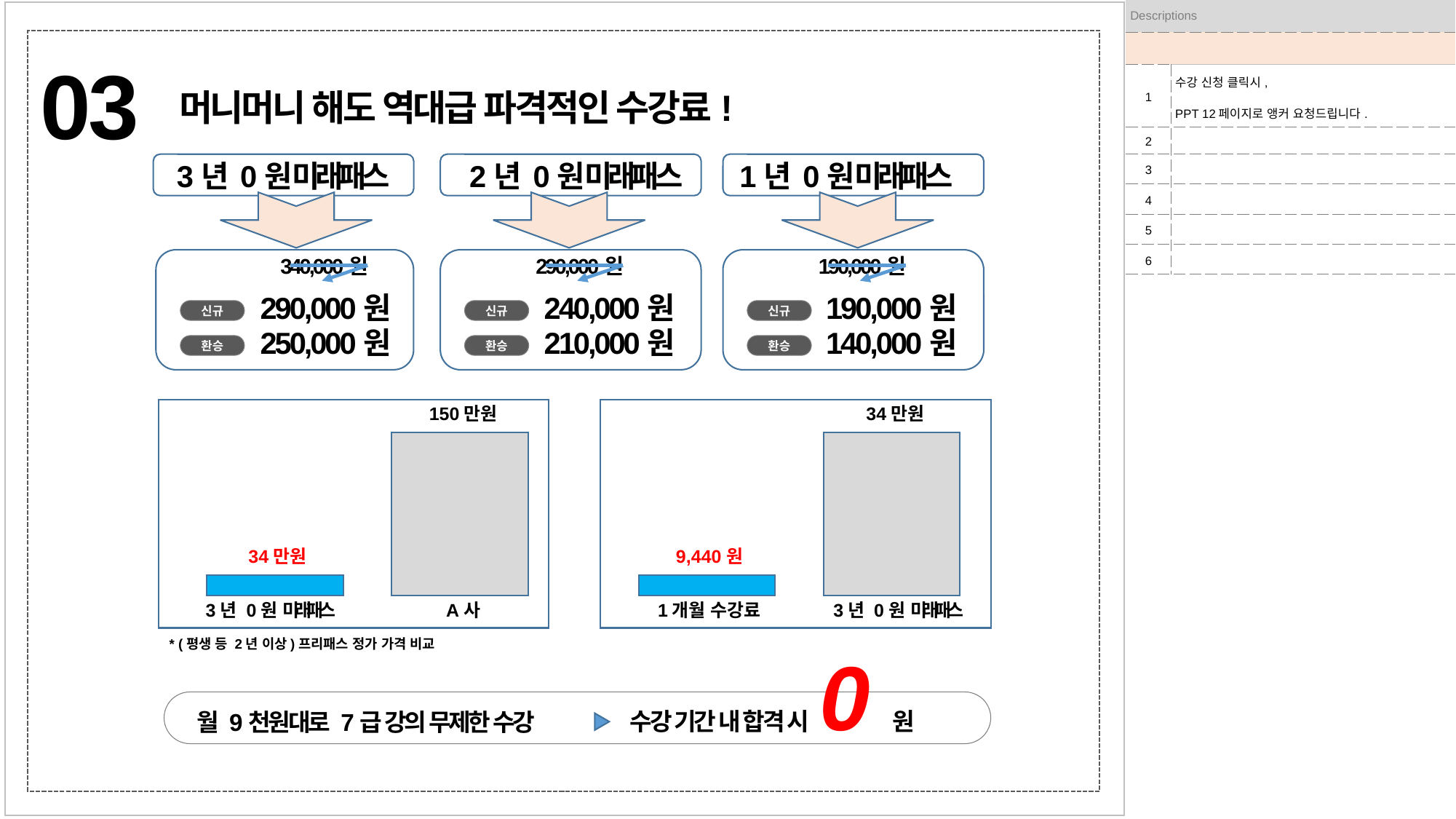

| Descriptions |  |
| --- | --- |
|  |  |
| 1 | 수강 신청 클릭시, PPT 12페이지로 앵커 요청드립니다. |
| 2 |  |
| 3 |  |
| 4 |  |
| 5 |  |
| 6 |  |

03
머니머니 해도 역대급 파격적인 수강료!

3년 0원 미래패스
2년 0원 미래패스
1년 0원 미래패스

340,000원
290,000원
190,000원

290,000원
240,000원
190,000원
신규
신규
신규
250,000원
210,000원
140,000원
환승
환승
환승
150만원
34만원

34만원
9,440원

3년 0원 미래패스
A사
1개월 수강료
3년 0원 미래패스
* (평생 등 2년 이상)프리패스 정가 가격 비교
수강 기간 내 합격 시 0원

월 9천원대로 7급 강의 무제한 수강